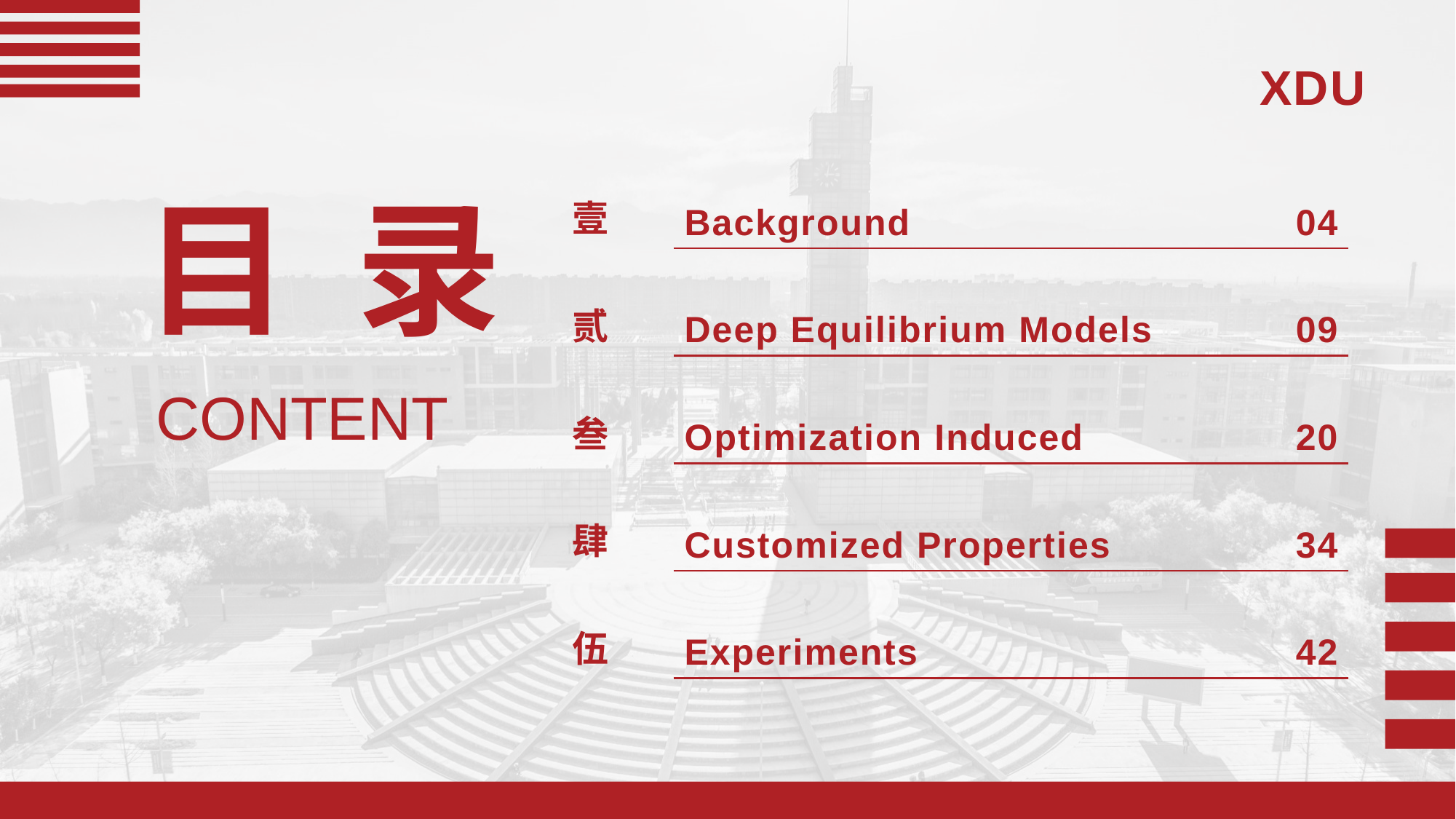

| 壹 | Background | 04 |
| --- | --- | --- |
| 贰 | Deep Equilibrium Models | 09 |
| 叁 | Optimization Induced | 20 |
| 肆 | Customized Properties | 34 |
| 伍 | Experiments | 42 |
目  录
CONTENT